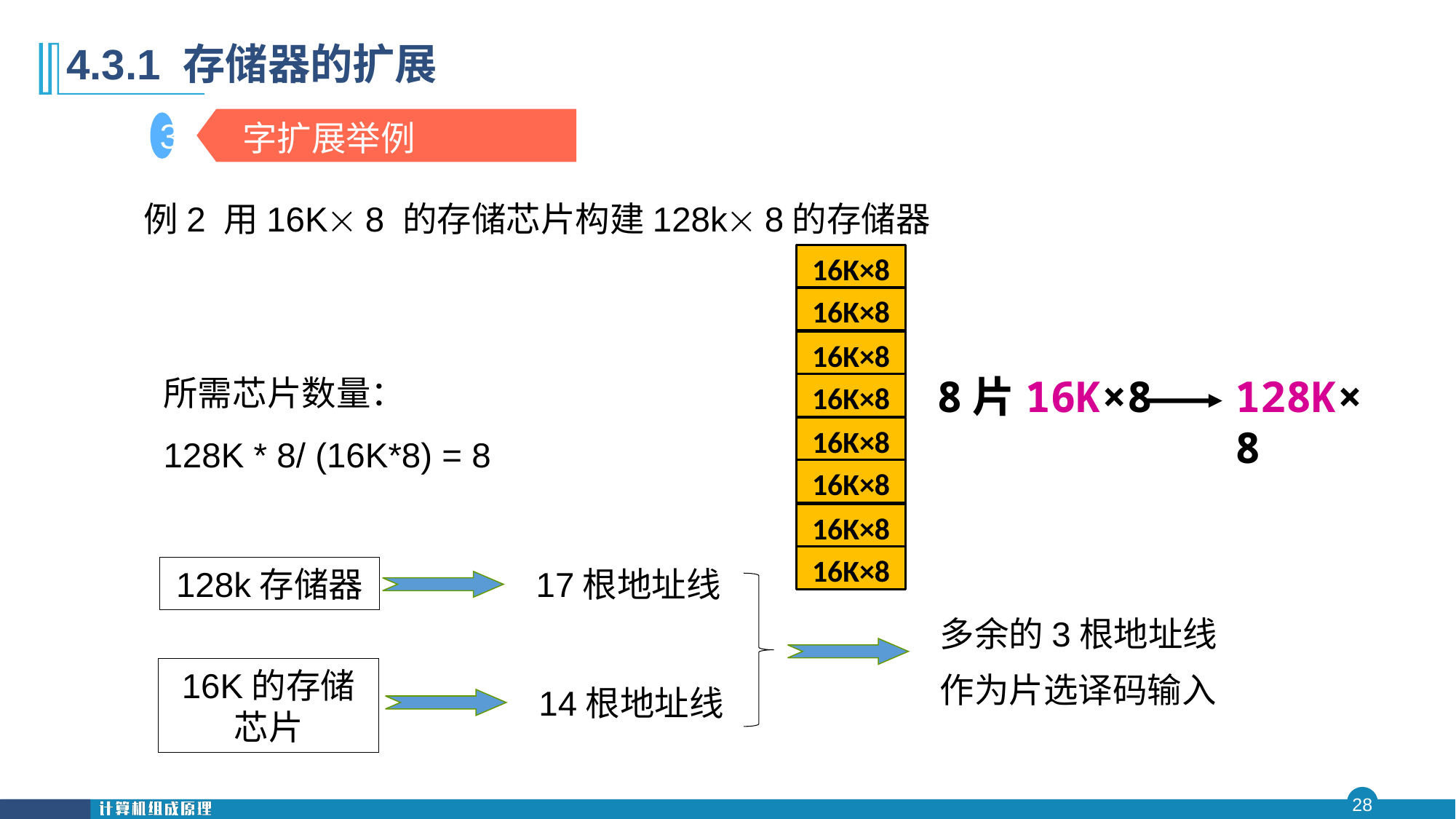

第四 章
# 4.3.1 存储器的扩展

  字扩展举例
3
例2 用16K× 8 的存储芯片构建128k× 8的存储器
16K×8
16K×8
16K×8
16K×8
16K×8
16K×8
16K×8
16K×8
所需芯片数量：
128K * 8/ (16K*8) = 8
8片16K×8
128K×8

128k存储器
17根地址线

多余的3根地址线
作为片选译码输入
16K的存储芯片
14根地址线